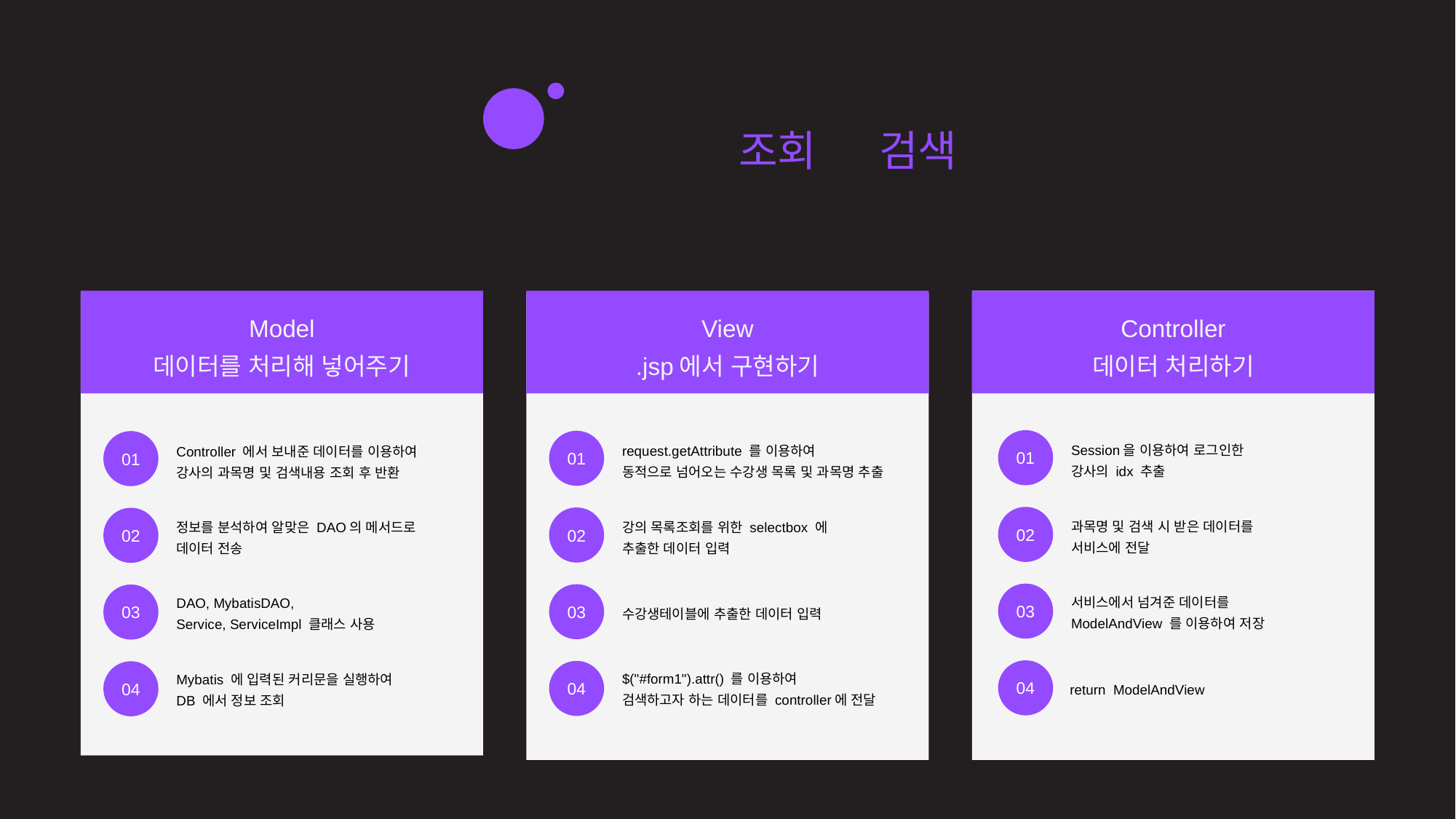

49 / 60
eduZino - 장해영

 수강생 목록 조회 및 검색
[teacher/student/studentManagement.jsp]

Model
데이터를 처리해 넣어주기
View
.jsp에서 구현하기
Controller
데이터 처리하기
01
01
01
Session을 이용하여 로그인한
강사의 idx 추출
request.getAttribute 를 이용하여
동적으로 넘어오는 수강생 목록 및 과목명 추출
Controller 에서 보내준 데이터를 이용하여
강사의 과목명 및 검색내용 조회 후 반환
02
02
02
과목명 및 검색 시 받은 데이터를
서비스에 전달
강의 목록조회를 위한 selectbox 에
추출한 데이터 입력
정보를 분석하여 알맞은 DAO의 메서드로
데이터 전송
03
03
03
서비스에서 넘겨준 데이터를
ModelAndView 를 이용하여 저장
DAO, MybatisDAO,
Service, ServiceImpl 클래스 사용
수강생테이블에 추출한 데이터 입력
04
04
04
$("#form1").attr() 를 이용하여
검색하고자 하는 데이터를 controller에 전달
Mybatis 에 입력된 커리문을 실행하여
DB 에서 정보 조회
return  ModelAndView